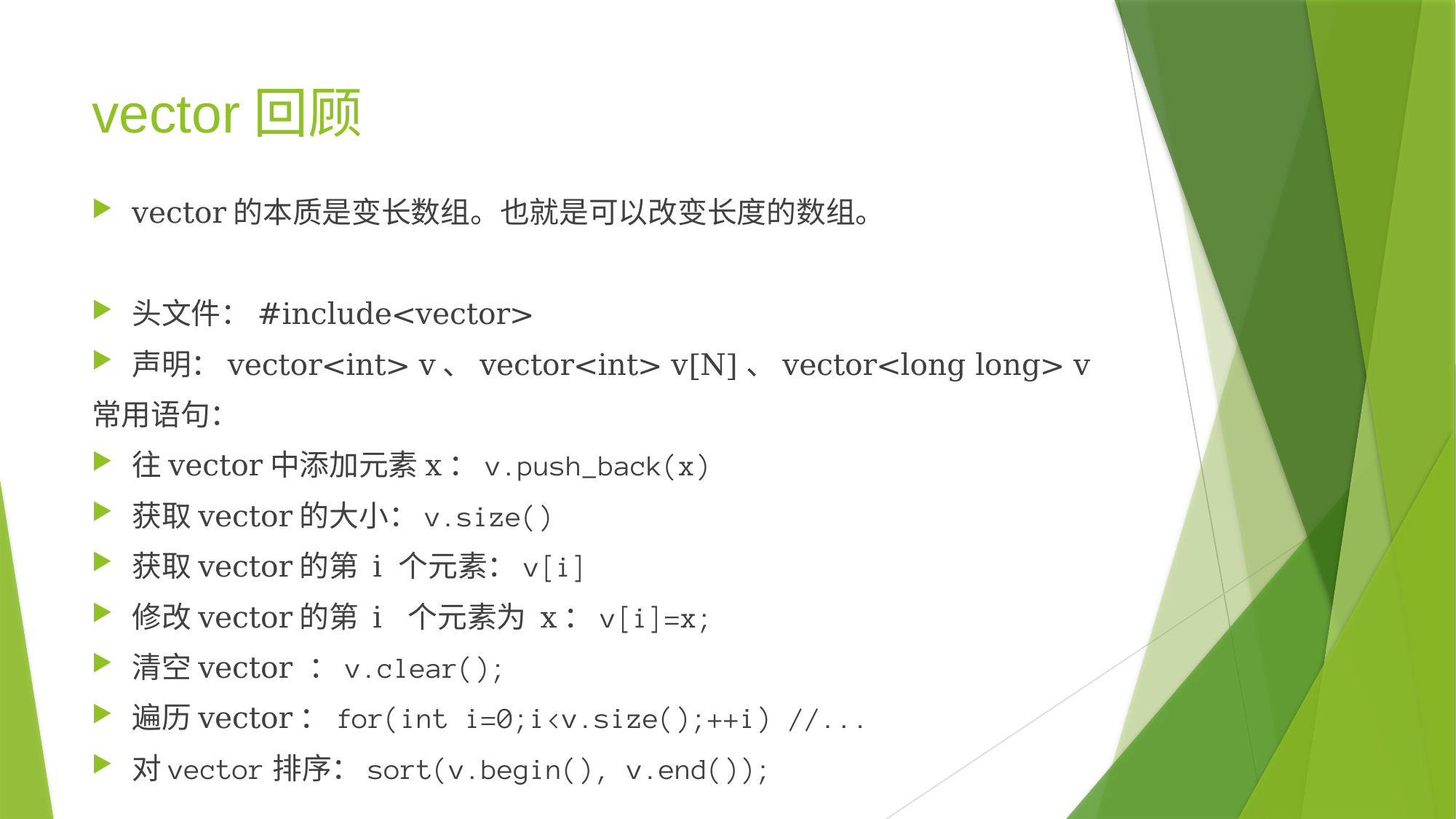

# vector回顾
vector的本质是变长数组。也就是可以改变长度的数组。

头文件：#include<vector>
声明：vector<int> v、vector<int> v[N]、vector<long long> v
常用语句：
往vector中添加元素x：v.push_back(x)
获取vector的大小：v.size()
获取vector的第 i 个元素：v[i]
修改vector的第 i  个元素为 x：v[i]=x;
清空vector ：v.clear();
遍历vector：for(int i=0;i<v.size();++i) //...
对vector排序：sort(v.begin(), v.end());